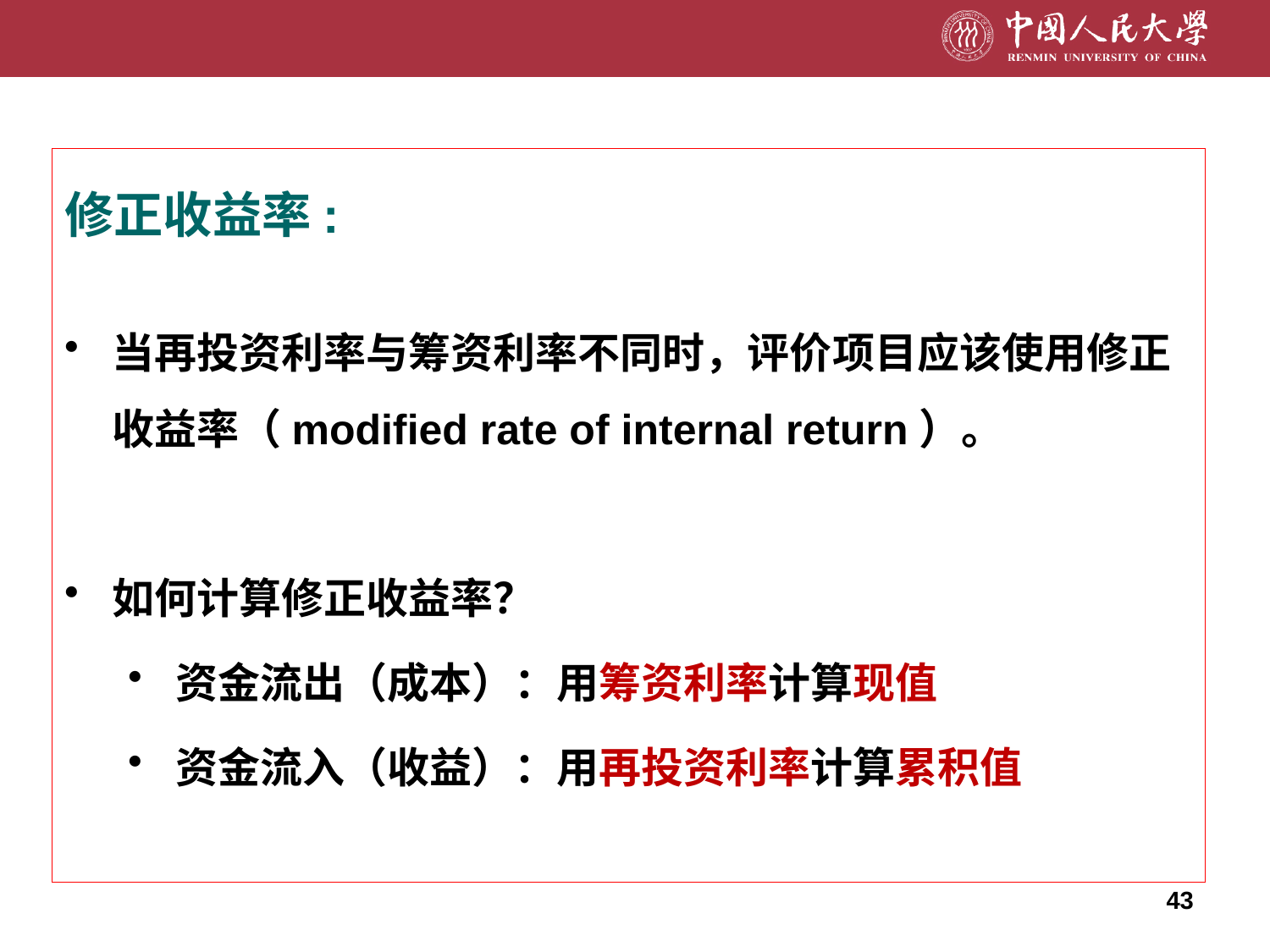

修正收益率:

当再投资利率与筹资利率不同时，评价项目应该使用修正收益率（modified rate of internal return）。

如何计算修正收益率？
资金流出（成本）：用筹资利率计算现值
资金流入（收益）：用再投资利率计算累积值

43